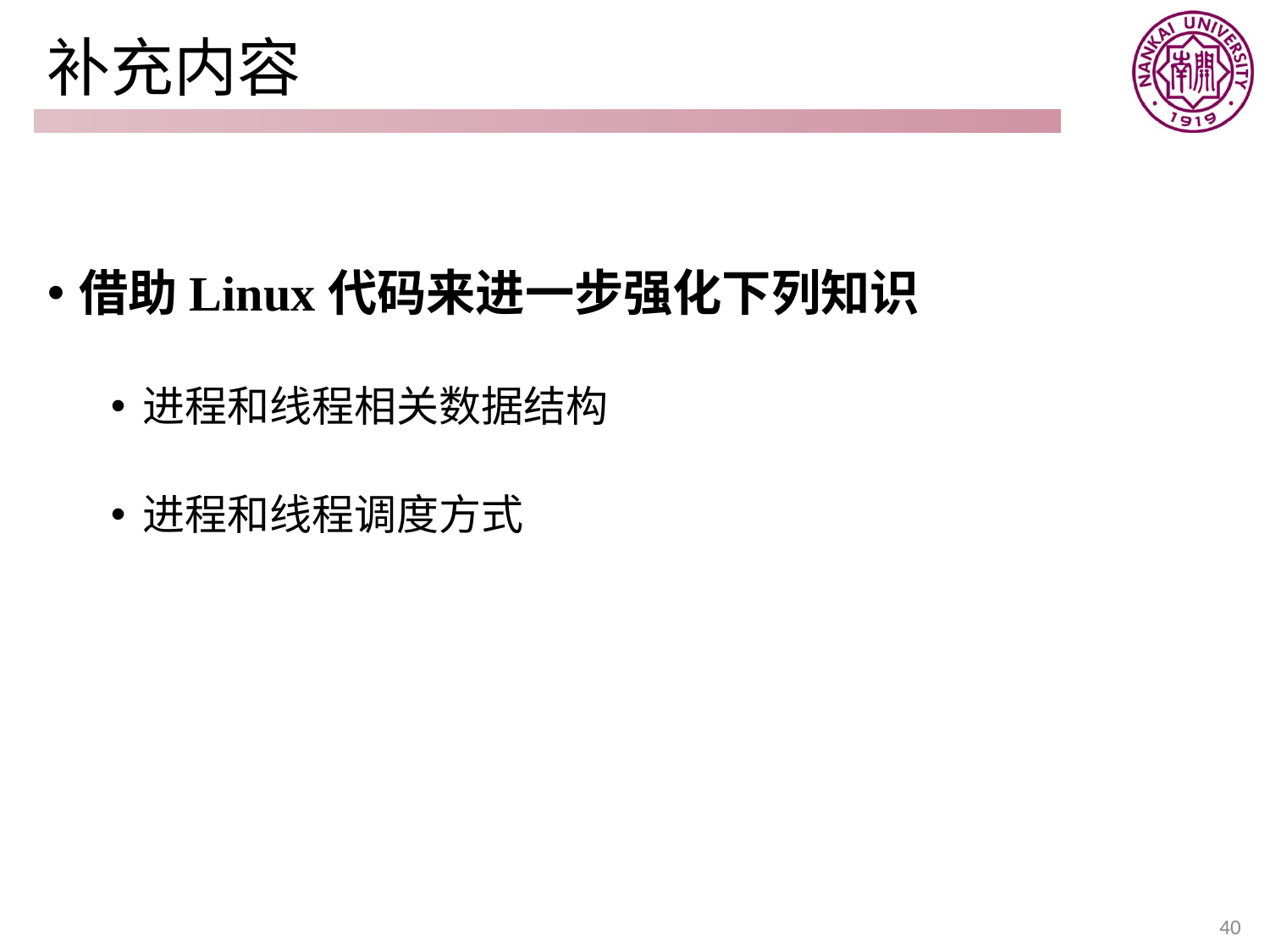

# 补充内容

借助Linux代码来进一步强化下列知识

进程和线程相关数据结构

进程和线程调度方式
40